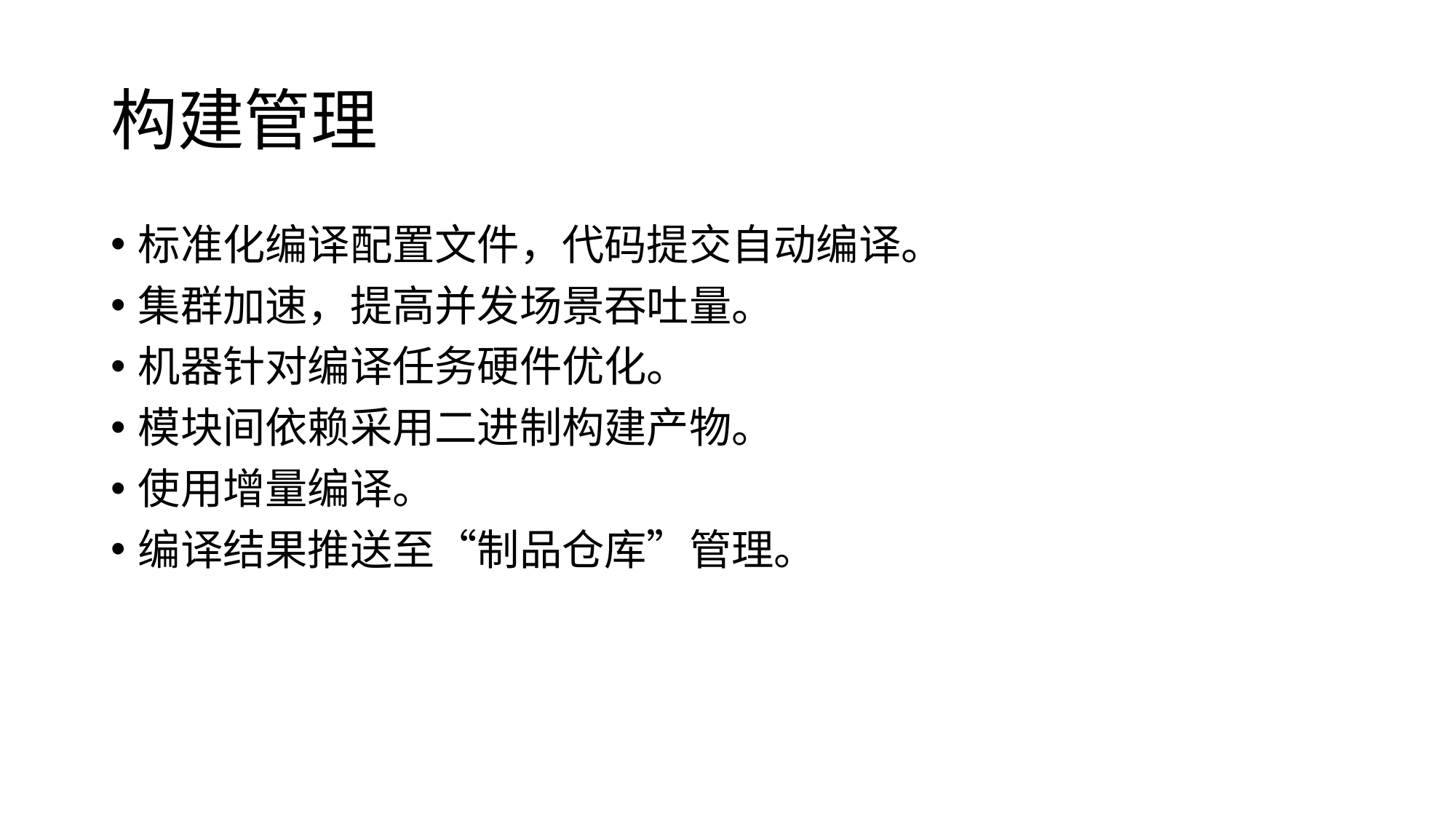

# 构建管理
标准化编译配置文件，代码提交自动编译。
集群加速，提高并发场景吞吐量。
机器针对编译任务硬件优化。
模块间依赖采用二进制构建产物。
使用增量编译。
编译结果推送至“制品仓库”管理。